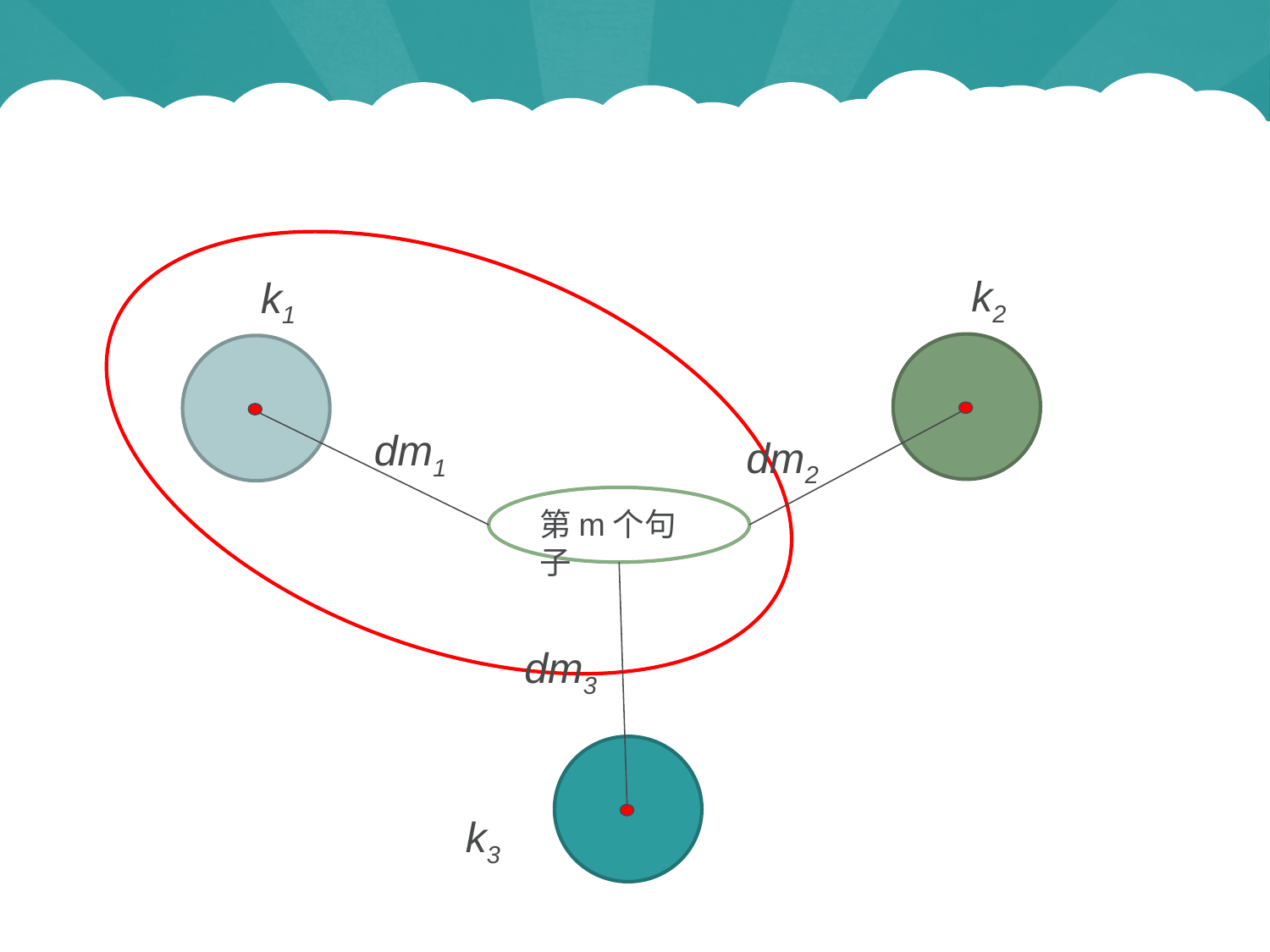

#

k2
k1

dm1
dm2
第m个句子
dm3

k3